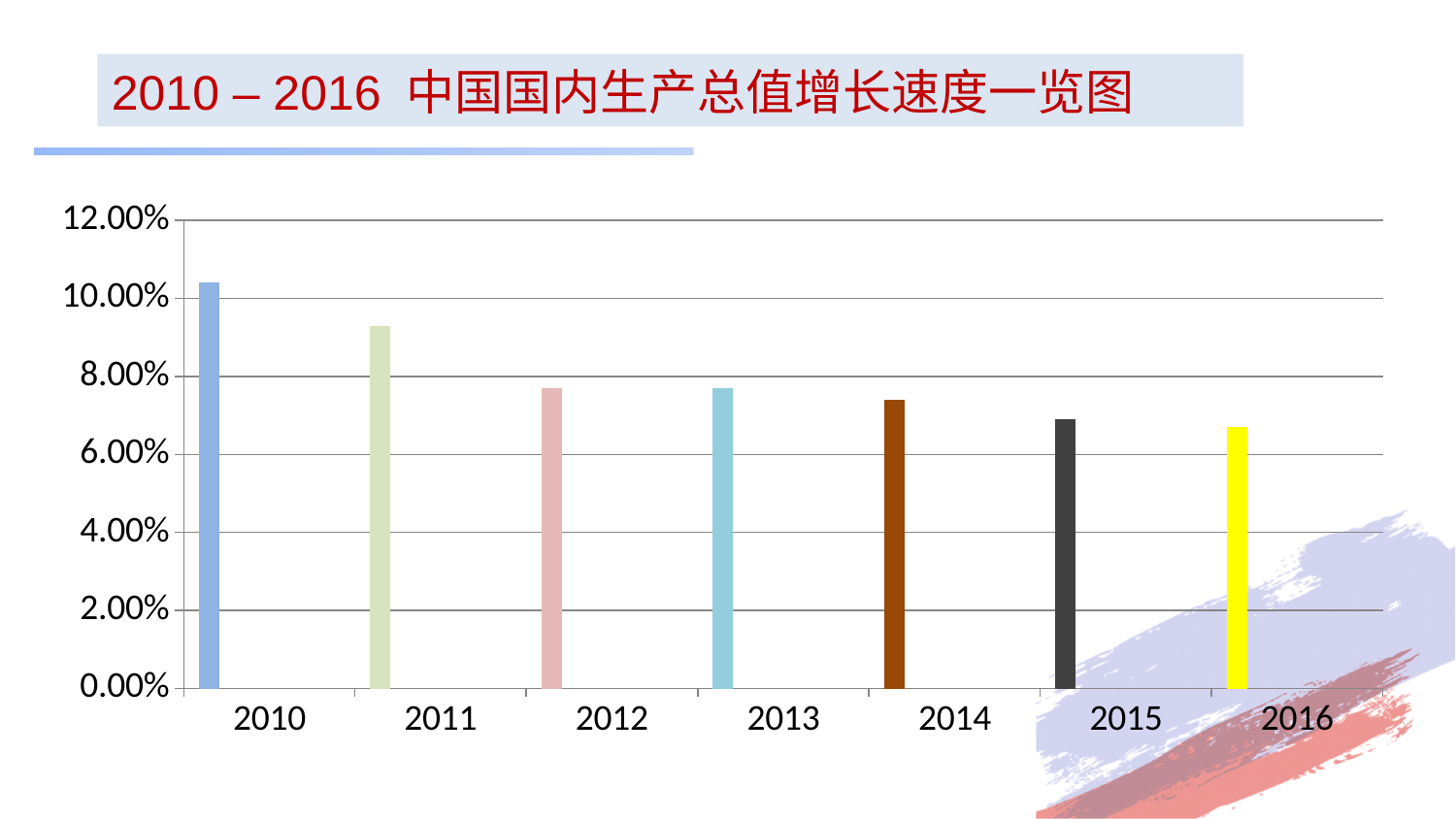

2010 – 2016 中国国内生产总值增长速度一览图

### Chart

| Category | 2010 | 2011 | 2012 | 2013 | 2014 | 2015 | 2016 |
|---|---|---|---|---|---|---|---|
| 2010 | 0.104 | None | None | None | None | None | None |
| 2011 | 0.093 | None | None | None | None | None | None |
| 2012 | 0.077 | None | None | None | None | None | None |
| 2013 | 0.077 | None | None | None | None | None | None |
| 2014 | 0.074 | None | None | None | None | None | None |
| 2015 | 0.069 | None | None | None | None | None | None |
| 2016 | 0.067 | None | None | None | None | None | None |